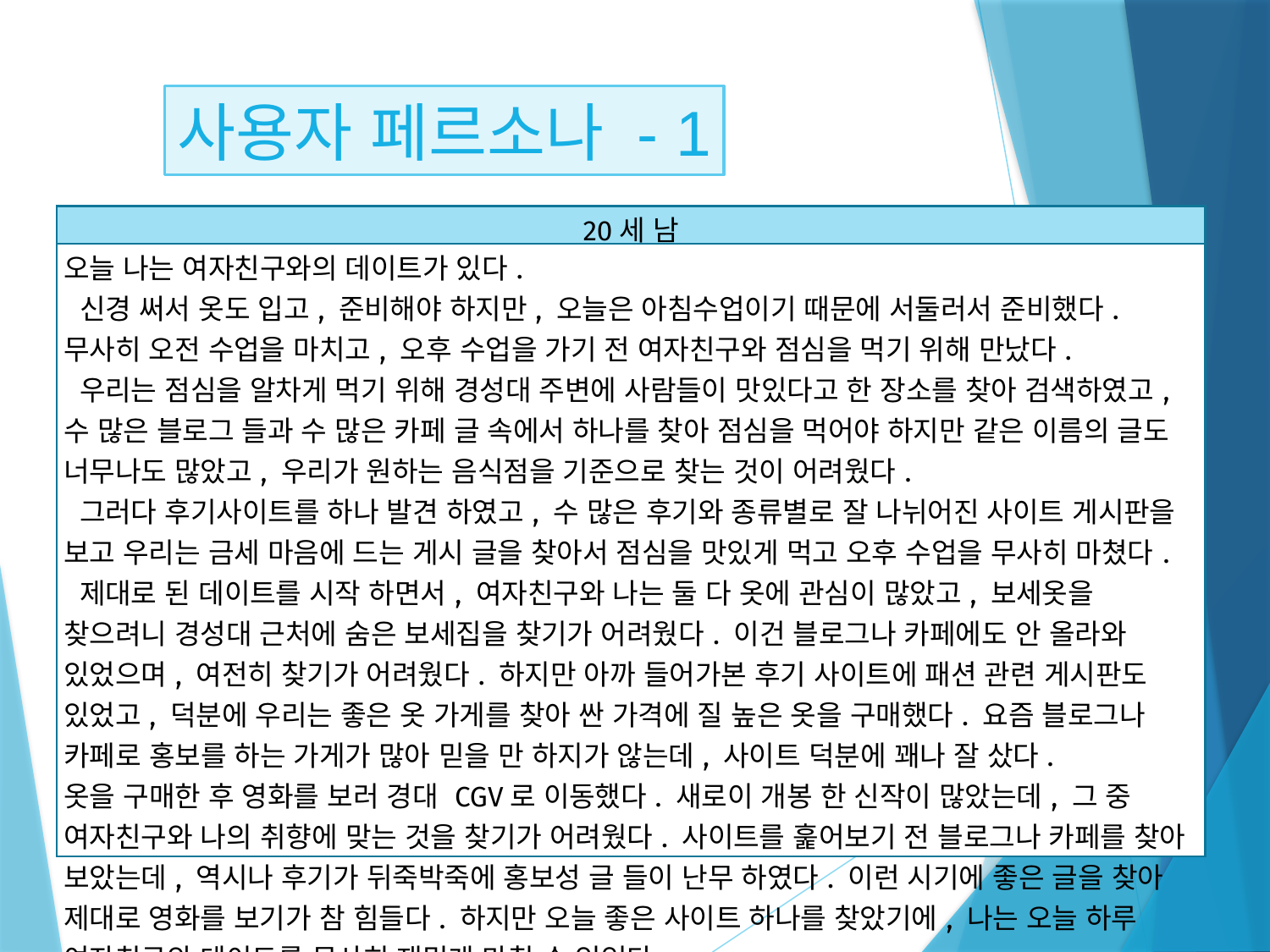

사용자 페르소나 - 1
| 20세 남 |
| --- |
| 오늘 나는 여자친구와의 데이트가 있다. 신경 써서 옷도 입고, 준비해야 하지만, 오늘은 아침수업이기 때문에 서둘러서 준비했다. 무사히 오전 수업을 마치고, 오후 수업을 가기 전 여자친구와 점심을 먹기 위해 만났다. 우리는 점심을 알차게 먹기 위해 경성대 주변에 사람들이 맛있다고 한 장소를 찾아 검색하였고, 수 많은 블로그 들과 수 많은 카페 글 속에서 하나를 찾아 점심을 먹어야 하지만 같은 이름의 글도 너무나도 많았고, 우리가 원하는 음식점을 기준으로 찾는 것이 어려웠다. 그러다 후기사이트를 하나 발견 하였고, 수 많은 후기와 종류별로 잘 나뉘어진 사이트 게시판을 보고 우리는 금세 마음에 드는 게시 글을 찾아서 점심을 맛있게 먹고 오후 수업을 무사히 마쳤다. 제대로 된 데이트를 시작 하면서, 여자친구와 나는 둘 다 옷에 관심이 많았고, 보세옷을 찾으려니 경성대 근처에 숨은 보세집을 찾기가 어려웠다. 이건 블로그나 카페에도 안 올라와 있었으며, 여전히 찾기가 어려웠다. 하지만 아까 들어가본 후기 사이트에 패션 관련 게시판도 있었고, 덕분에 우리는 좋은 옷 가게를 찾아 싼 가격에 질 높은 옷을 구매했다. 요즘 블로그나 카페로 홍보를 하는 가게가 많아 믿을 만 하지가 않는데, 사이트 덕분에 꽤나 잘 샀다. 옷을 구매한 후 영화를 보러 경대 CGV로 이동했다. 새로이 개봉 한 신작이 많았는데, 그 중 여자친구와 나의 취향에 맞는 것을 찾기가 어려웠다. 사이트를 훑어보기 전 블로그나 카페를 찾아 보았는데, 역시나 후기가 뒤죽박죽에 홍보성 글 들이 난무 하였다. 이런 시기에 좋은 글을 찾아 제대로 영화를 보기가 참 힘들다. 하지만 오늘 좋은 사이트 하나를 찾았기에, 나는 오늘 하루 여자친구와 데이트를 무사히 재밌게 마칠 수 있었다. |